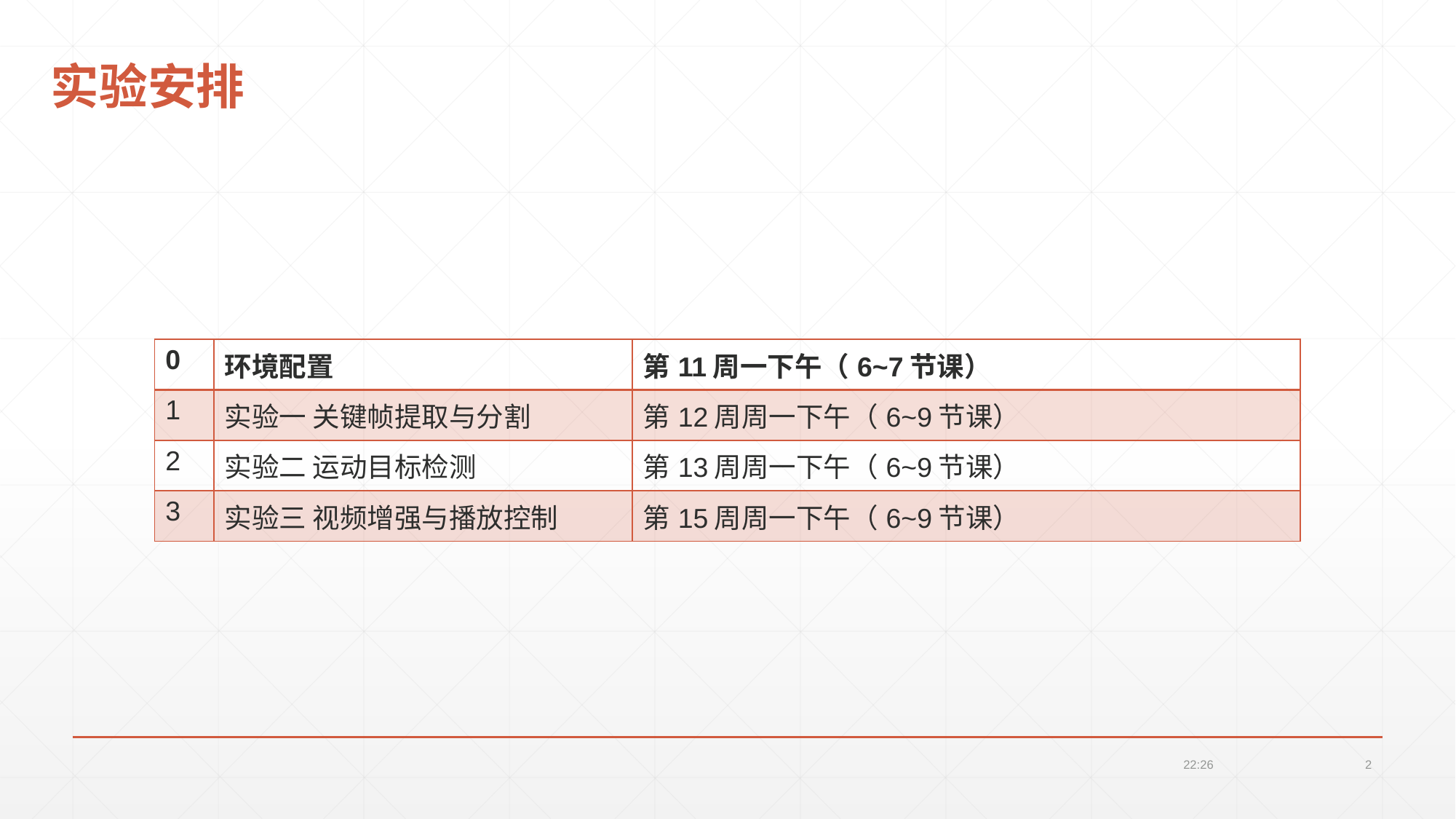

# 实验安排
| 0 | 环境配置 | 第11周一下午（6~7节课） |
| --- | --- | --- |
| 1 | 实验一 关键帧提取与分割 | 第12周周一下午（6~9节课） |
| 2 | 实验二 运动目标检测 | 第13周周一下午（6~9节课） |
| 3 | 实验三 视频增强与播放控制 | 第15周周一下午（6~9节课） |
22:26
2